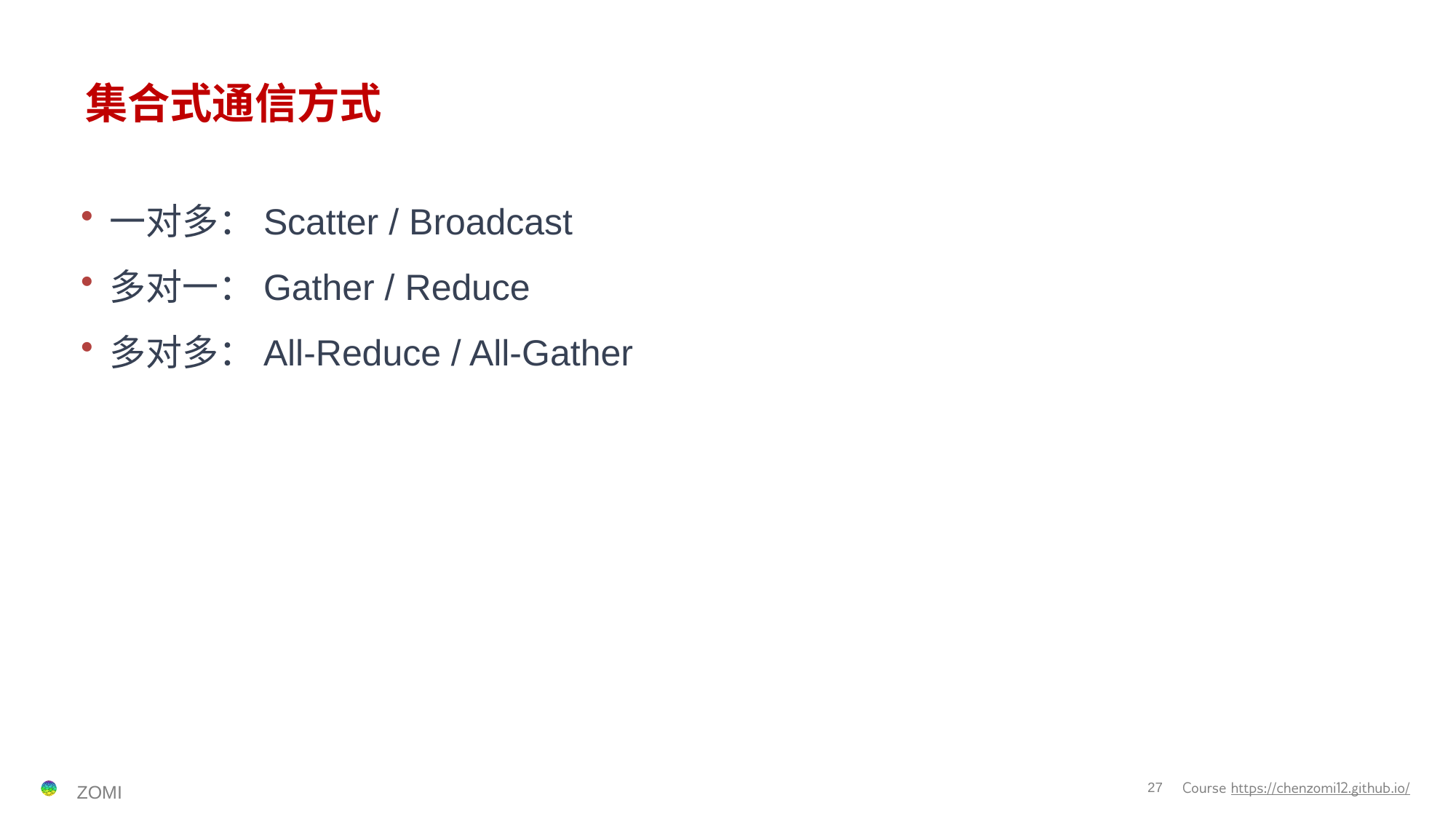

# 集合式通信方式

一对多：Scatter / Broadcast
多对一：Gather / Reduce
多对多：All-Reduce / All-Gather